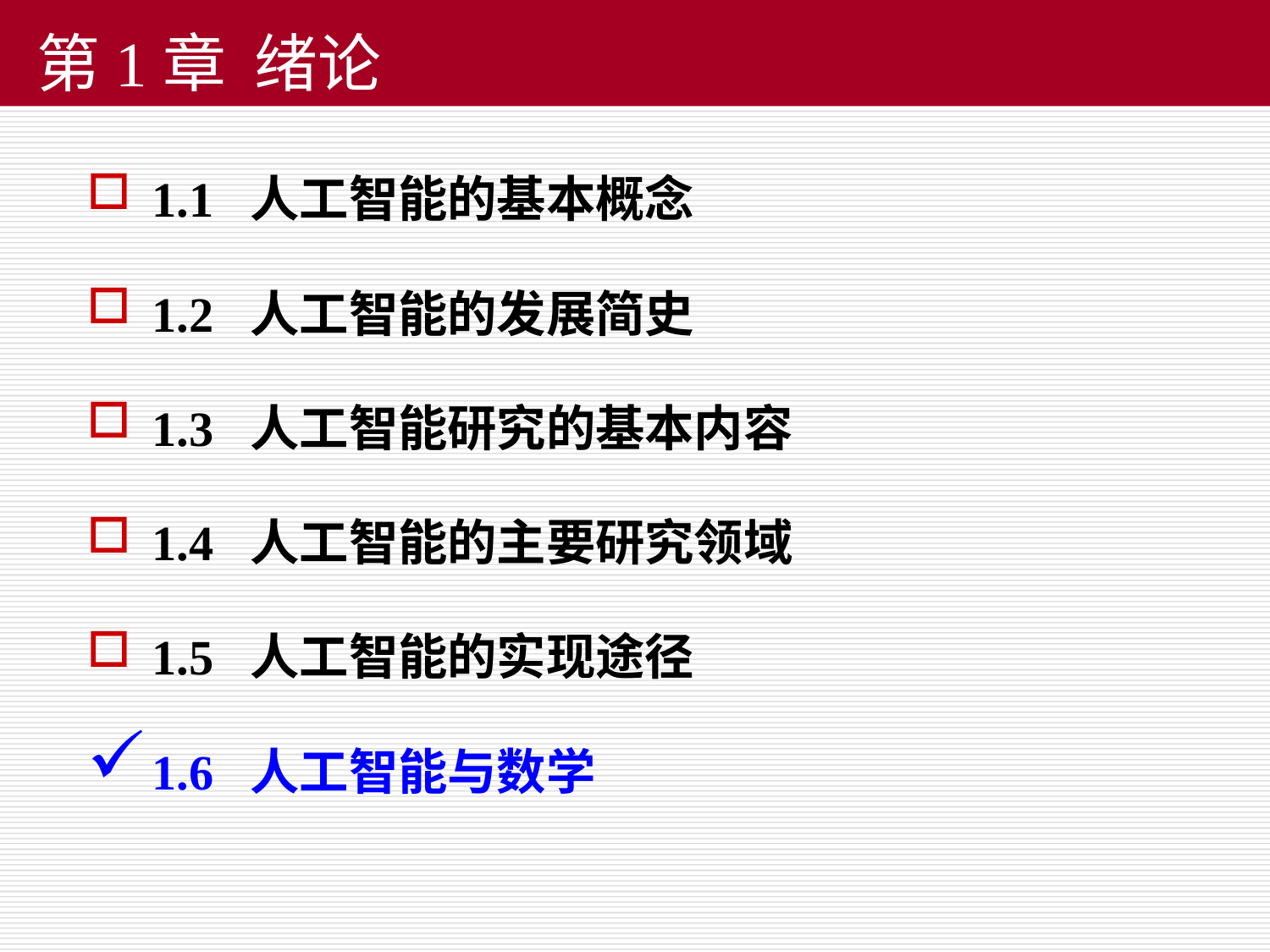

# 第1章  绪论
1.1  人工智能的基本概念
1.2  人工智能的发展简史
1.3  人工智能研究的基本内容
1.4  人工智能的主要研究领域
1.5  人工智能的实现途径
1.6  人工智能与数学

87